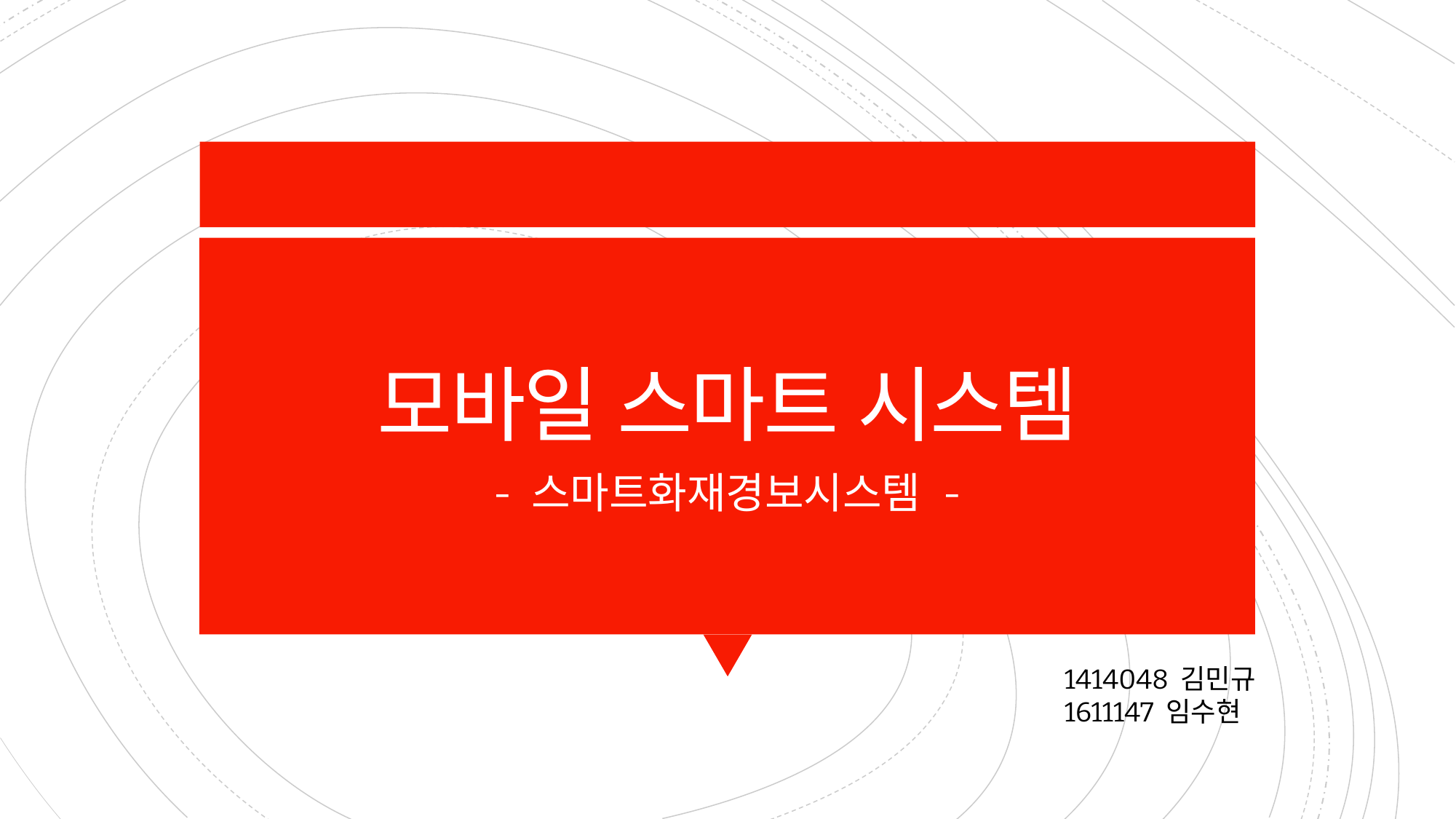

# 모바일 스마트 시스템
- 스마트화재경보시스템 -
1414048 김민규
1611147 임수현